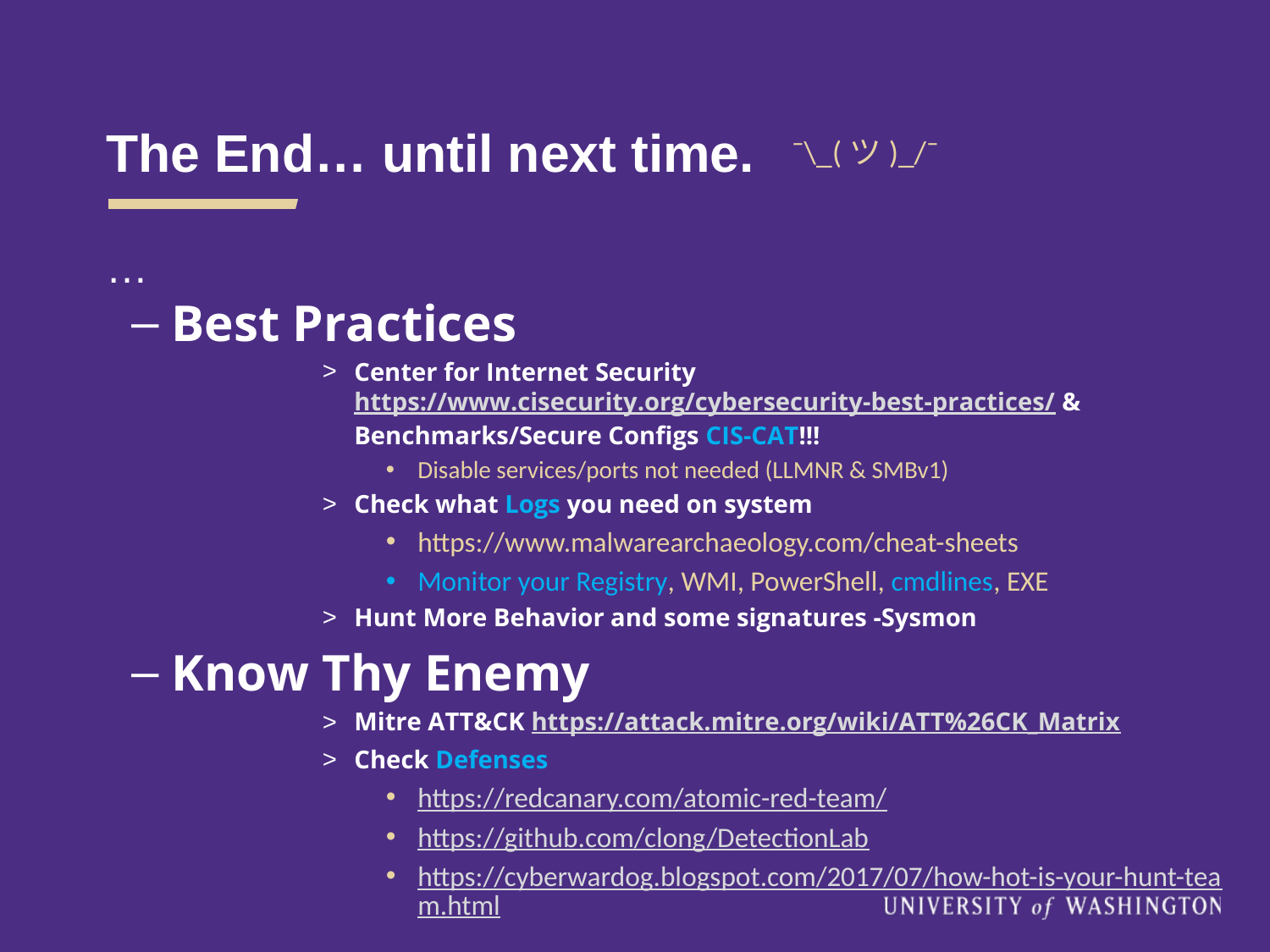

# The End… until next time.
¯\_(ツ)_/¯
…
Best Practices
Center for Internet Security https://www.cisecurity.org/cybersecurity-best-practices/ & Benchmarks/Secure Configs CIS-CAT!!!
Disable services/ports not needed (LLMNR & SMBv1)
Check what Logs you need on system
https://www.malwarearchaeology.com/cheat-sheets
Monitor your Registry, WMI, PowerShell, cmdlines, EXE
Hunt More Behavior and some signatures -Sysmon
Know Thy Enemy
Mitre ATT&CK https://attack.mitre.org/wiki/ATT%26CK_Matrix
Check Defenses
https://redcanary.com/atomic-red-team/
https://github.com/clong/DetectionLab
https://cyberwardog.blogspot.com/2017/07/how-hot-is-your-hunt-team.html